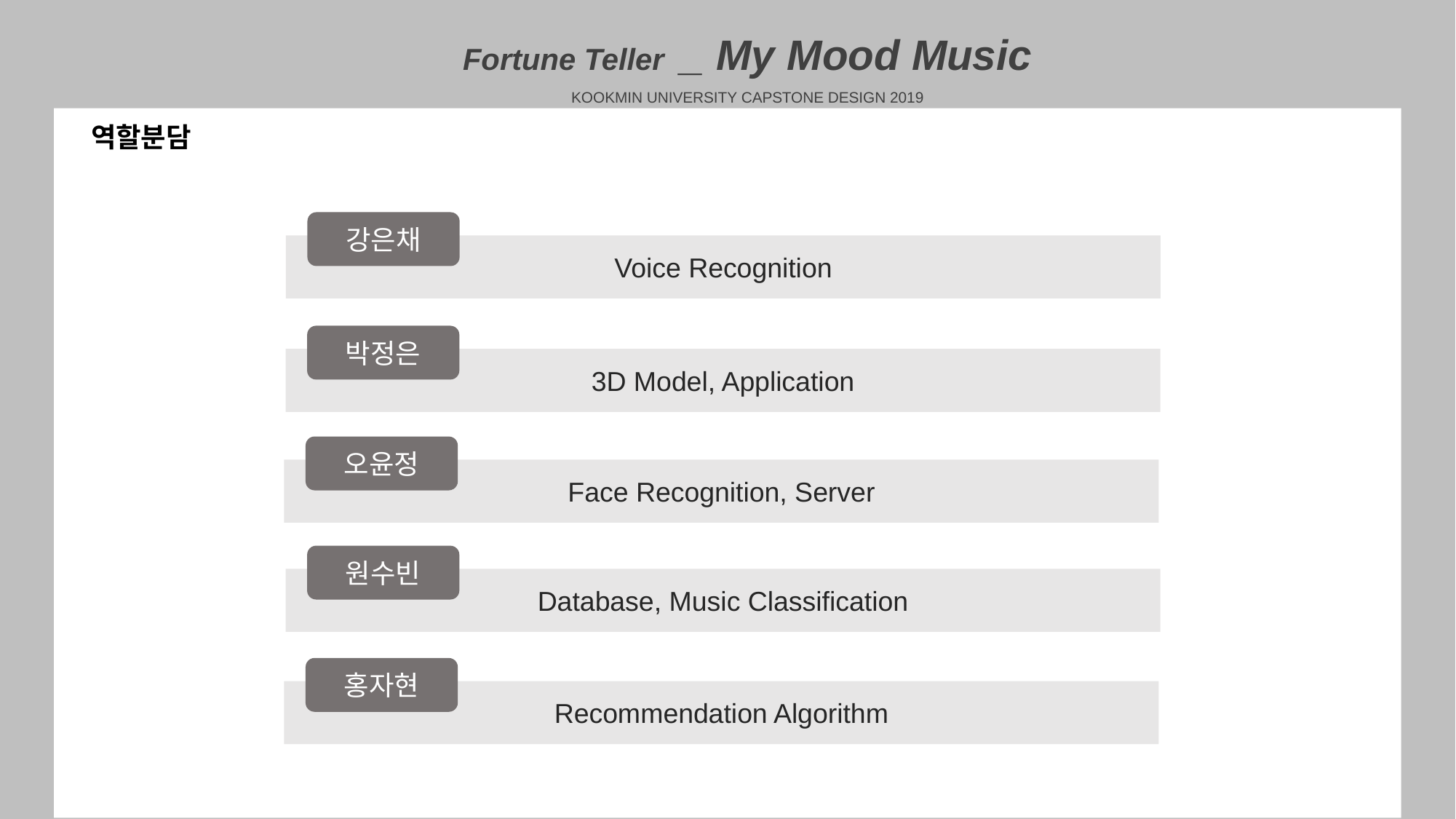

Fortune Teller  _ My Mood Music
KOOKMIN UNIVERSITY CAPSTONE DESIGN 2019

역할분담
강은채
Voice Recognition
박정은
3D Model, Application
오윤정
Face Recognition, Server
원수빈
Database, Music Classification
홍자현
Recommendation Algorithm